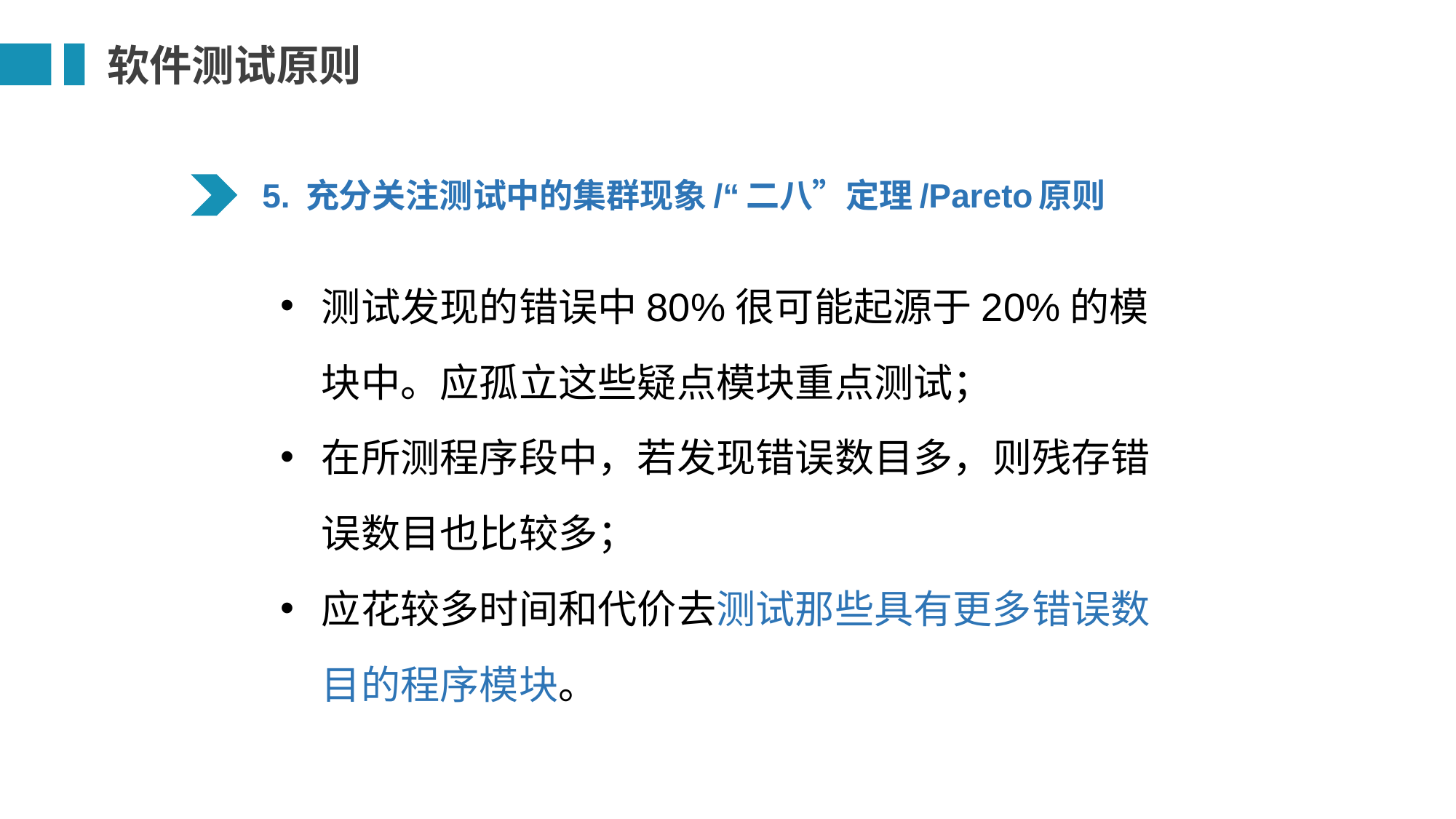

软件测试原则

5. 充分关注测试中的集群现象/“二八”定理/Pareto原则
测试发现的错误中80%很可能起源于20%的模块中。应孤立这些疑点模块重点测试；
在所测程序段中，若发现错误数目多，则残存错误数目也比较多；
应花较多时间和代价去测试那些具有更多错误数目的程序模块。

64